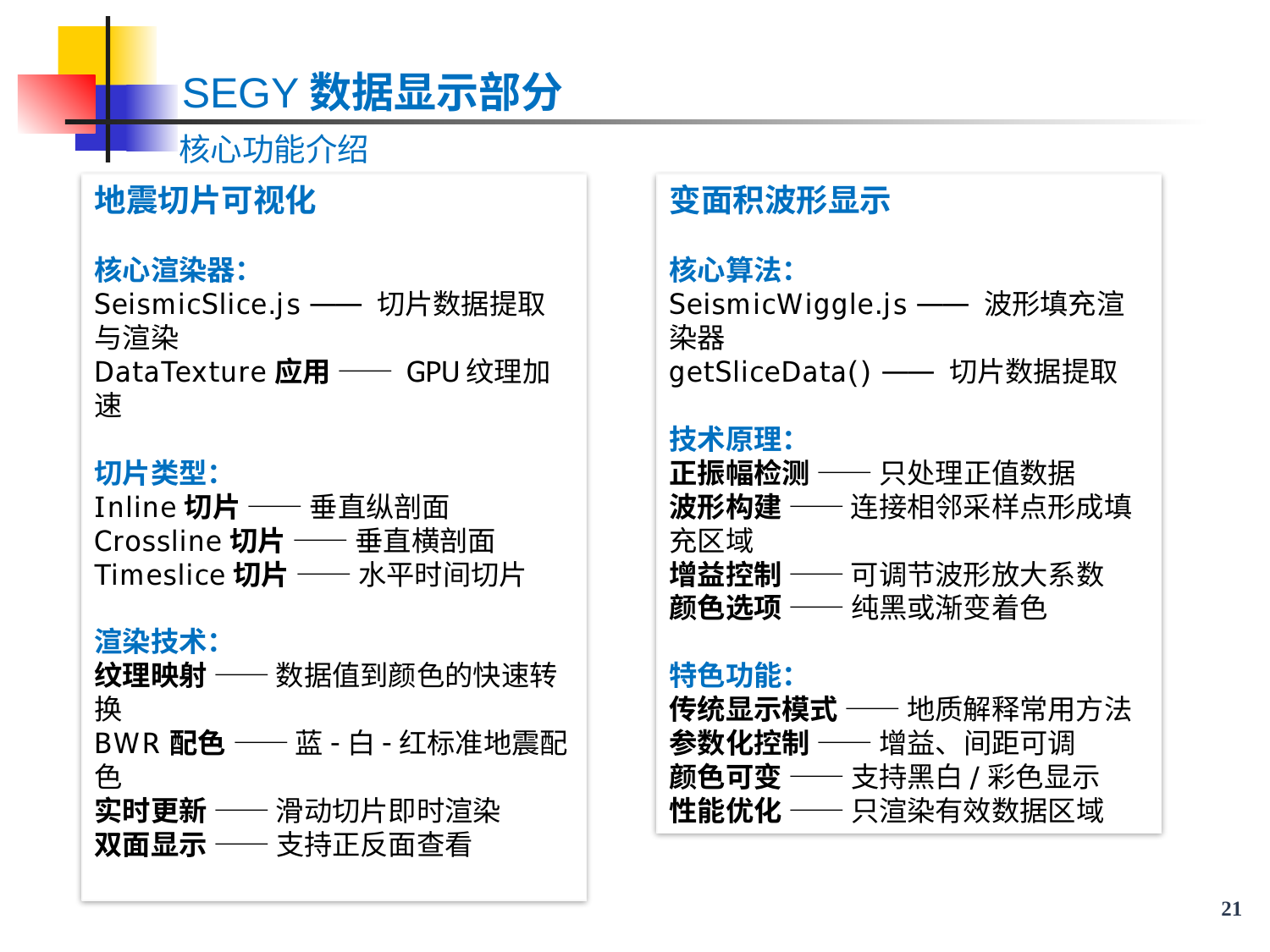

SEGY数据显示部分
        核心功能介绍
地震切片可视化

核心渲染器：
SeismicSlice.js —— 切片数据提取与渲染
DataTexture应用 —— GPU纹理加速

切片类型：
Inline切片 —— 垂直纵剖面
Crossline切片 —— 垂直横剖面
Timeslice切片 —— 水平时间切片

渲染技术：
纹理映射 —— 数据值到颜色的快速转换
BWR配色 —— 蓝-白-红标准地震配色
实时更新 —— 滑动切片即时渲染
双面显示 —— 支持正反面查看

变面积波形显示

核心算法：
SeismicWiggle.js —— 波形填充渲染器
getSliceData() —— 切片数据提取

技术原理：
正振幅检测 —— 只处理正值数据
波形构建 —— 连接相邻采样点形成填充区域
增益控制 —— 可调节波形放大系数
颜色选项 —— 纯黑或渐变着色

特色功能：
传统显示模式 —— 地质解释常用方法
参数化控制 —— 增益、间距可调
颜色可变 —— 支持黑白/彩色显示
性能优化 —— 只渲染有效数据区域